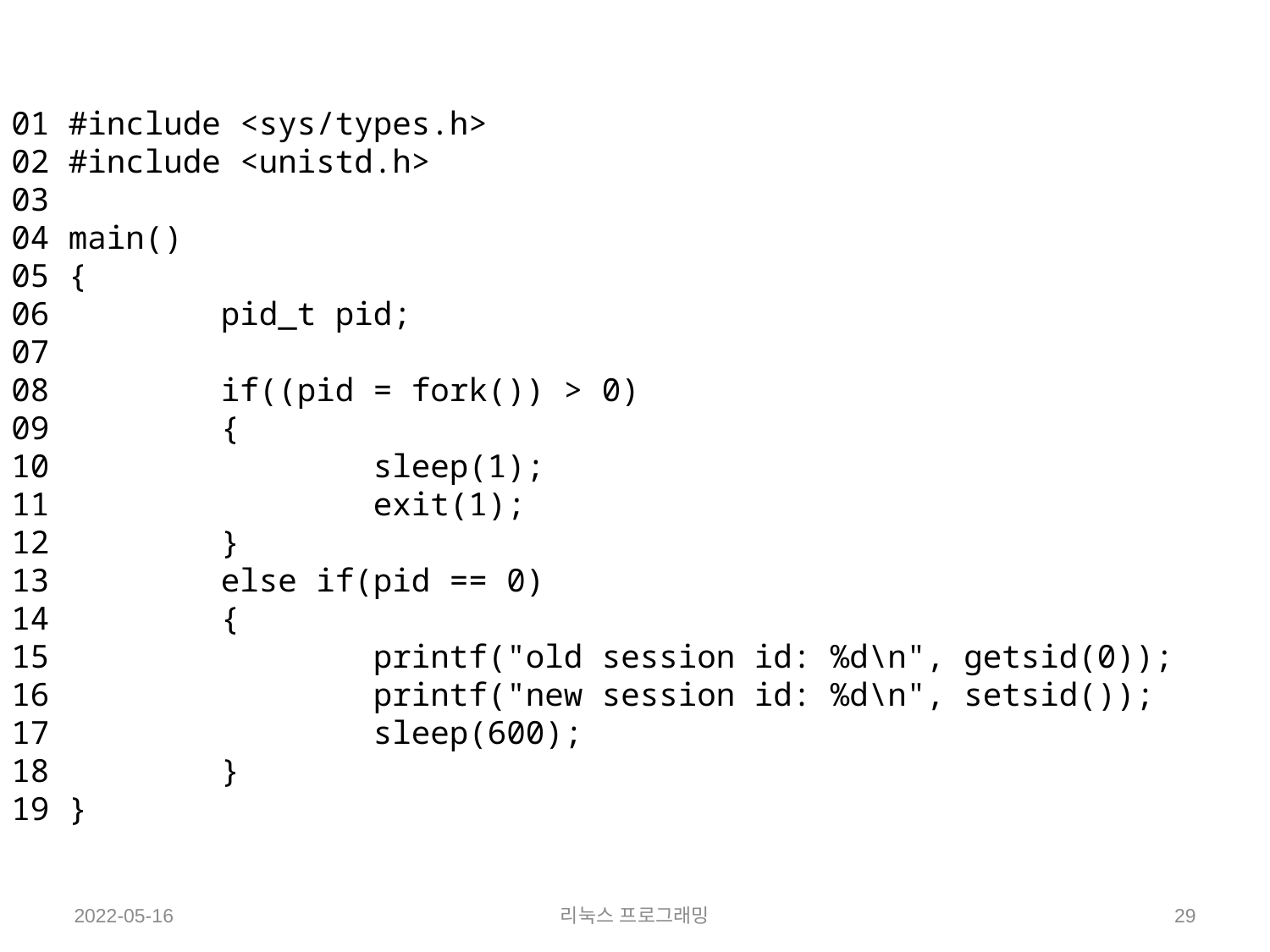

01 #include <sys/types.h>
02 #include <unistd.h>
03
04 main()
05 {
06         pid_t pid;
07
08         if((pid = fork()) > 0)
09         {
10                 sleep(1);
11                 exit(1);
12         }
13         else if(pid == 0)
14         {
15                 printf("old session id: %d\n", getsid(0));
16                 printf("new session id: %d\n", setsid());
17                 sleep(600);
18         }
19 }
2022-05-16
리눅스 프로그래밍
29